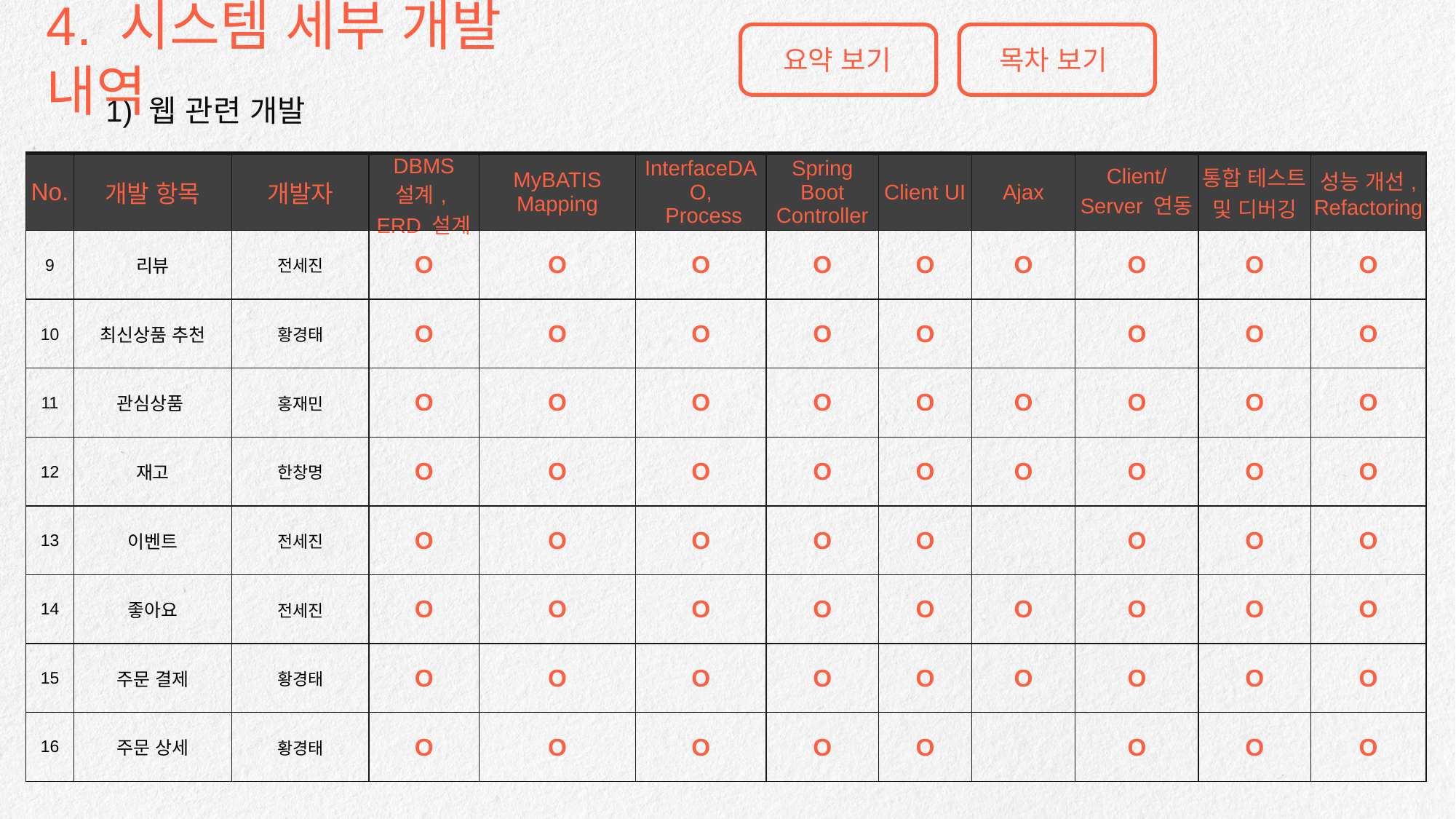

4. 시스템 세부 개발 내역

요약 보기
목차 보기
1) 웹 관련 개발
| No. | 개발 항목 | 개발자 | DBMS 설계, ERD 설계 | MyBATIS Mapping | InterfaceDAO, Process | Spring Boot Controller | Client UI | Ajax | Client/Server 연동 | 통합 테스트 및 디버깅 | 성능 개선, Refactoring |
| --- | --- | --- | --- | --- | --- | --- | --- | --- | --- | --- | --- |
| 9 | 리뷰 | 전세진 | O | O | O | O | O | O | O | O | O |
| 10 | 최신상품 추천 | 황경태 | O | O | O | O | O |  | O | O | O |
| 11 | 관심상품 | 홍재민 | O | O | O | O | O | O | O | O | O |
| 12 | 재고 | 한창명 | O | O | O | O | O | O | O | O | O |
| 13 | 이벤트 | 전세진 | O | O | O | O | O |  | O | O | O |
| 14 | 좋아요 | 전세진 | O | O | O | O | O | O | O | O | O |
| 15 | 주문 결제 | 황경태 | O | O | O | O | O | O | O | O | O |
| 16 | 주문 상세 | 황경태 | O | O | O | O | O |  | O | O | O |